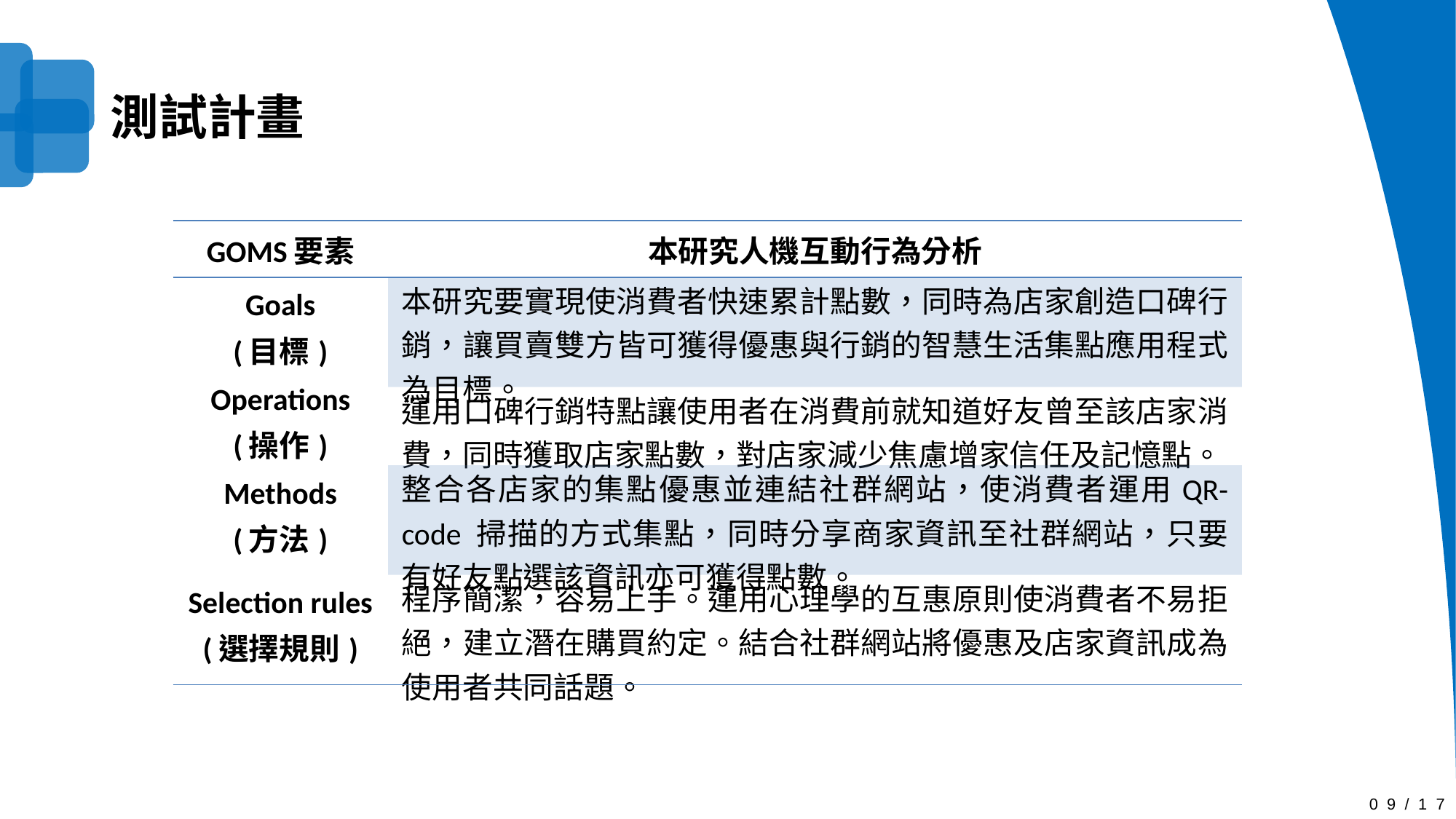

測試計畫
| GOMS要素 | 本研究人機互動行為分析 |
| --- | --- |
| Goals (目標) | 本研究要實現使消費者快速累計點數，同時為店家創造口碑行銷，讓買賣雙方皆可獲得優惠與行銷的智慧生活集點應用程式為目標。 |
| Operations (操作) | 運用口碑行銷特點讓使用者在消費前就知道好友曾至該店家消費，同時獲取店家點數，對店家減少焦慮增家信任及記憶點。 |
| Methods (方法) | 整合各店家的集點優惠並連結社群網站，使消費者運用QR-code 掃描的方式集點，同時分享商家資訊至社群網站，只要有好友點選該資訊亦可獲得點數。 |
| Selection rules (選擇規則) | 程序簡潔，容易上手。運用心理學的互惠原則使消費者不易拒絕，建立潛在購買約定。結合社群網站將優惠及店家資訊成為使用者共同話題。 |
09/17